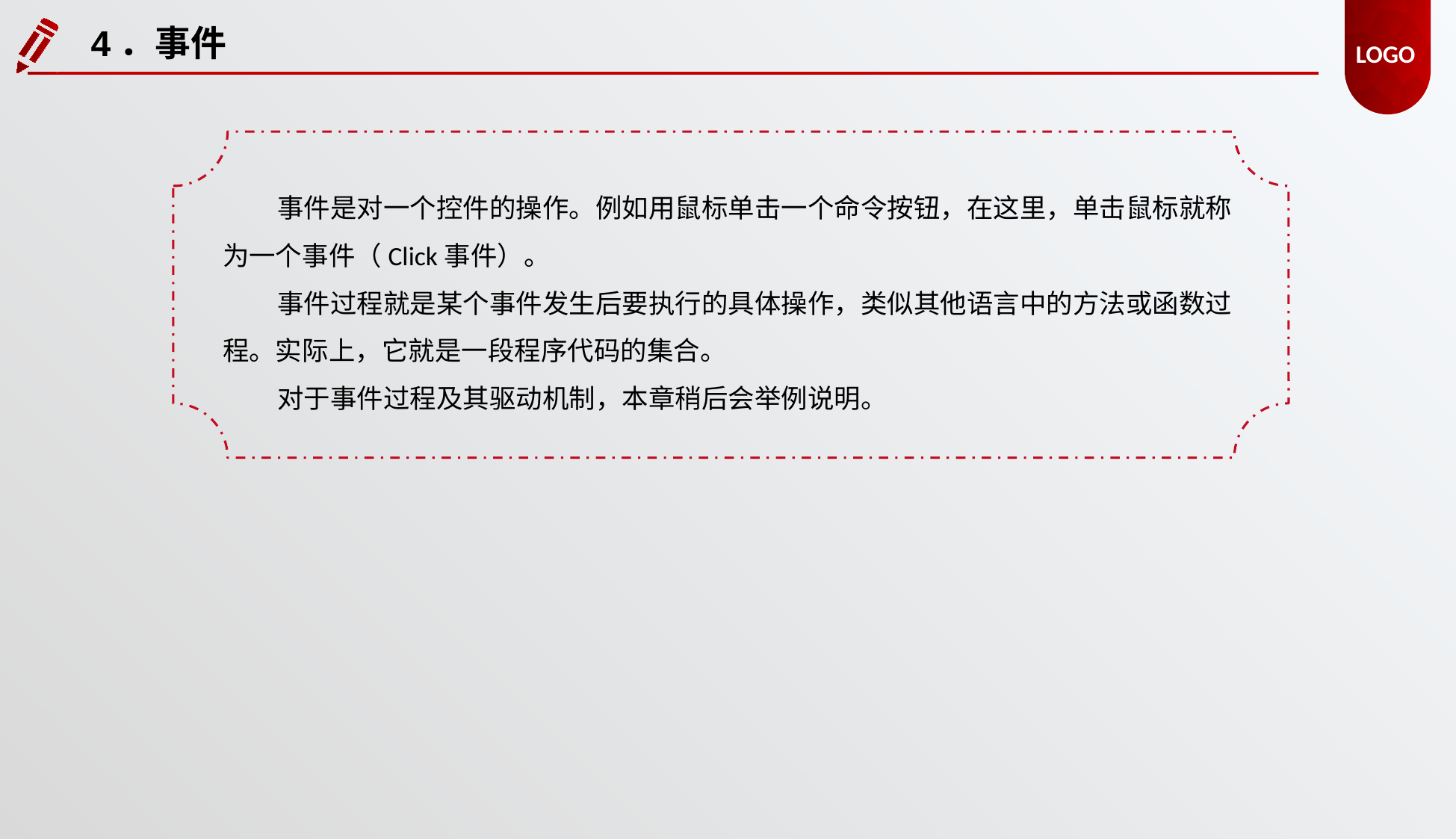

4．事件
事件是对一个控件的操作。例如用鼠标单击一个命令按钮，在这里，单击鼠标就称为一个事件（Click事件）。
事件过程就是某个事件发生后要执行的具体操作，类似其他语言中的方法或函数过程。实际上，它就是一段程序代码的集合。
对于事件过程及其驱动机制，本章稍后会举例说明。